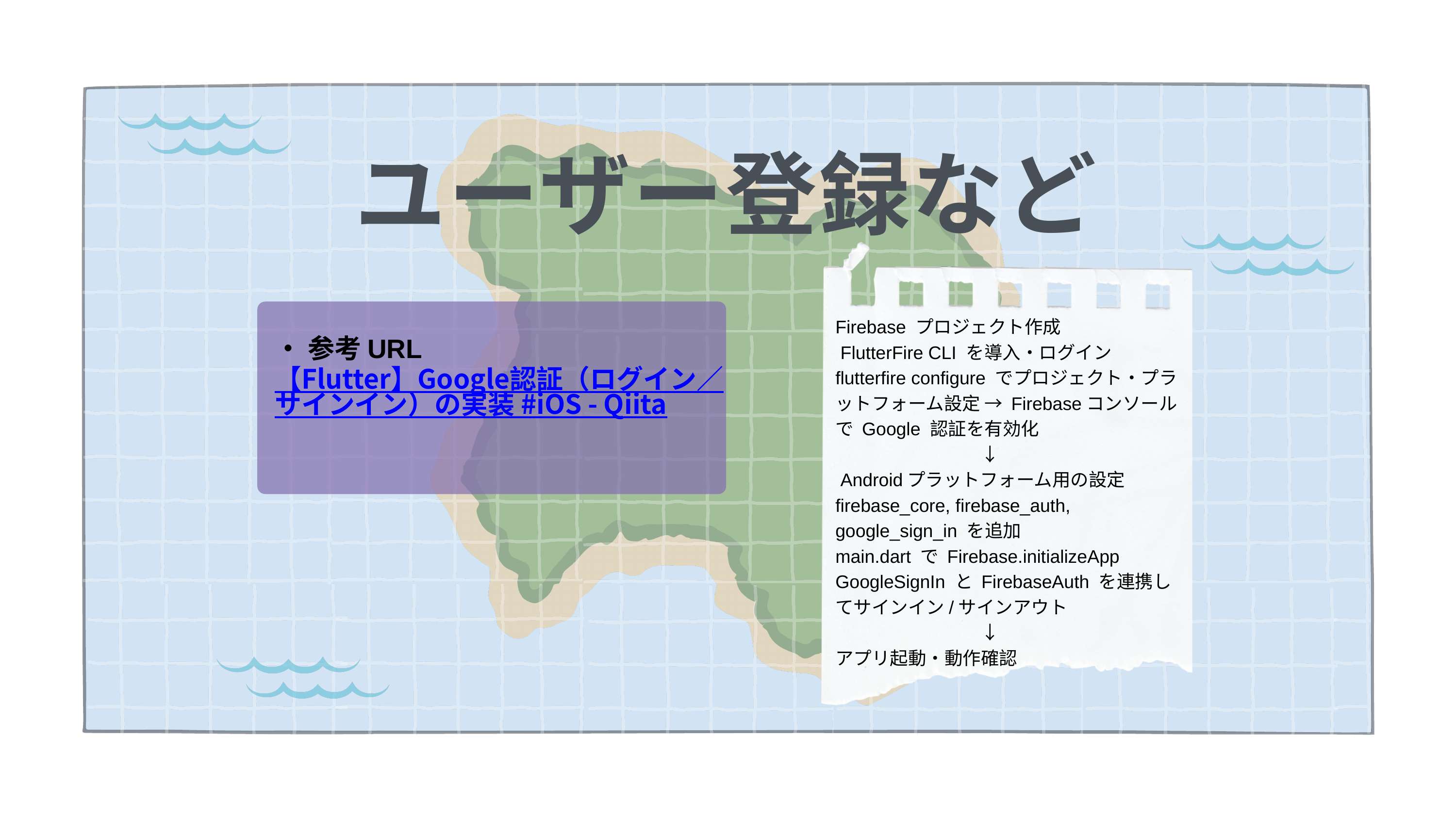

ユーザー登録など

Firebase プロジェクト作成
 FlutterFire CLI を導入・ログイン  flutterfire configure でプロジェクト・プラットフォーム設定 → Firebaseコンソールで Google 認証を有効化
　　　　　　　　↓
 Androidプラットフォーム用の設定 firebase_core, firebase_auth, google_sign_in を追加
main.dart で Firebase.initializeApp GoogleSignIn と FirebaseAuth を連携してサインイン/サインアウト
　　　　　　　　↓
アプリ起動・動作確認

•参考URL
【Flutter】Google認証（ログイン／サインイン）の実装 #iOS - Qiita